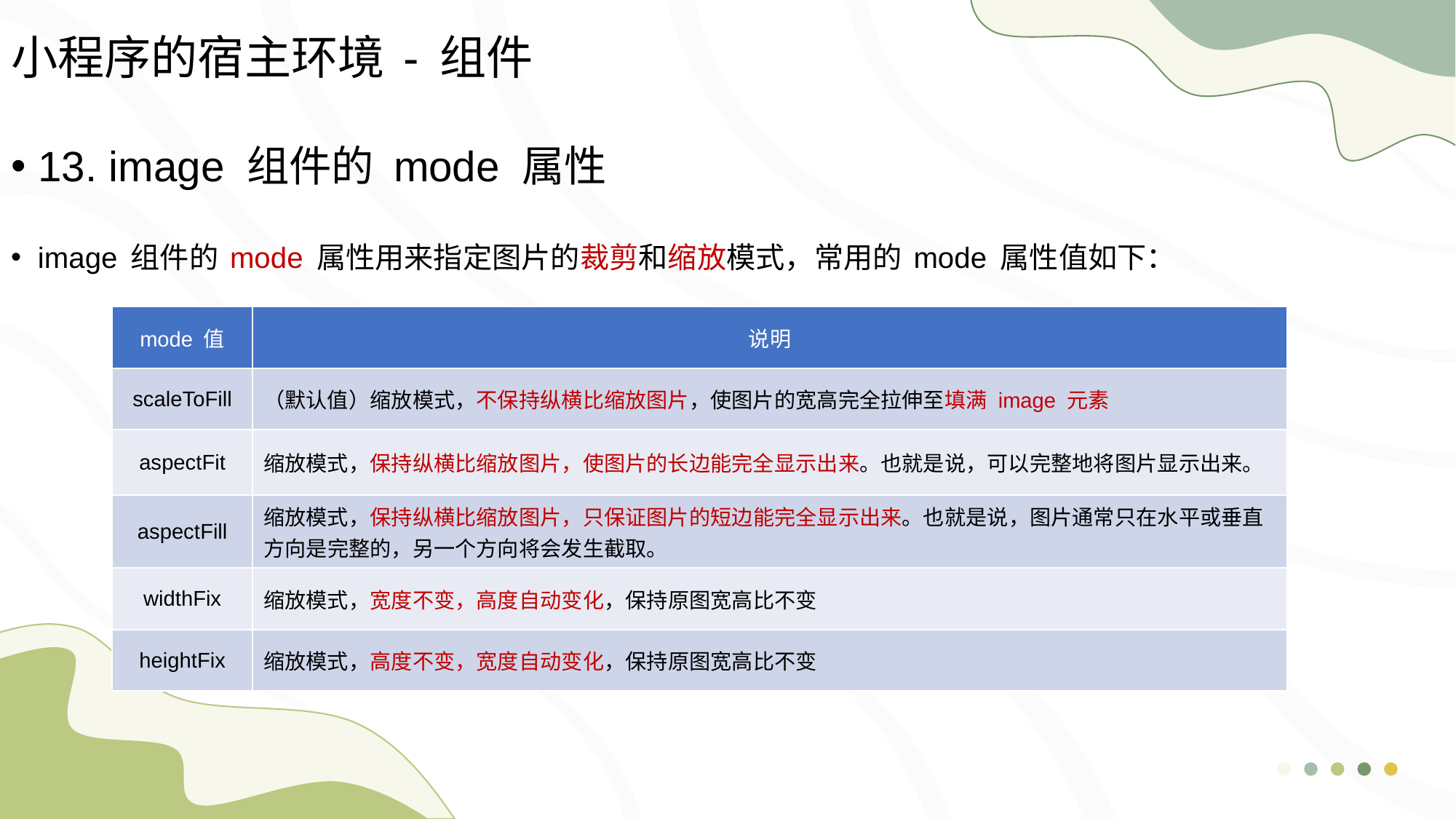

小程序的宿主环境 - 组件
13. image 组件的 mode 属性
image 组件的 mode 属性用来指定图片的裁剪和缩放模式，常用的 mode 属性值如下：
| mode 值 | 说明 |
| --- | --- |
| scaleToFill | （默认值）缩放模式，不保持纵横比缩放图片，使图片的宽高完全拉伸至填满 image 元素 |
| aspectFit | 缩放模式，保持纵横比缩放图片，使图片的长边能完全显示出来。也就是说，可以完整地将图片显示出来。 |
| aspectFill | 缩放模式，保持纵横比缩放图片，只保证图片的短边能完全显示出来。也就是说，图片通常只在水平或垂直方向是完整的，另一个方向将会发生截取。 |
| widthFix | 缩放模式，宽度不变，高度自动变化，保持原图宽高比不变 |
| heightFix | 缩放模式，高度不变，宽度自动变化，保持原图宽高比不变 |